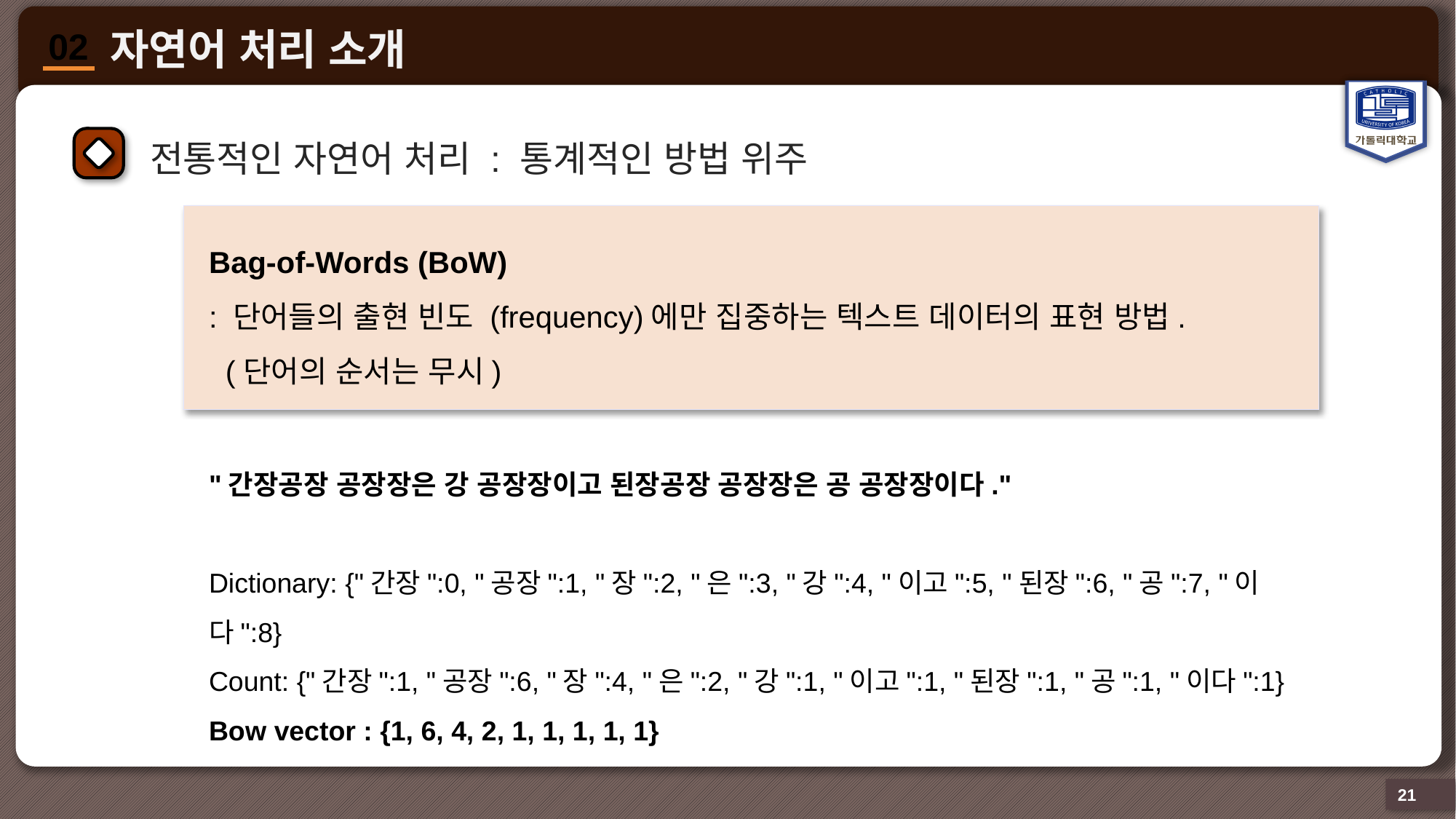

전통적인 자연어 처리 : 통계적인 방법 위주

Bag-of-Words (BoW)
: 단어들의 출현 빈도 (frequency)에만 집중하는 텍스트 데이터의 표현 방법.
  (단어의 순서는 무시)
"간장공장 공장장은 강 공장장이고 된장공장 공장장은 공 공장장이다."

Dictionary: {"간장":0, "공장":1, "장":2, "은":3, "강":4, "이고":5, "된장":6, "공":7, "이다":8}
Count: {"간장":1, "공장":6, "장":4, "은":2, "강":1, "이고":1, "된장":1, "공":1, "이다":1}
Bow vector : {1, 6, 4, 2, 1, 1, 1, 1, 1}
21
21